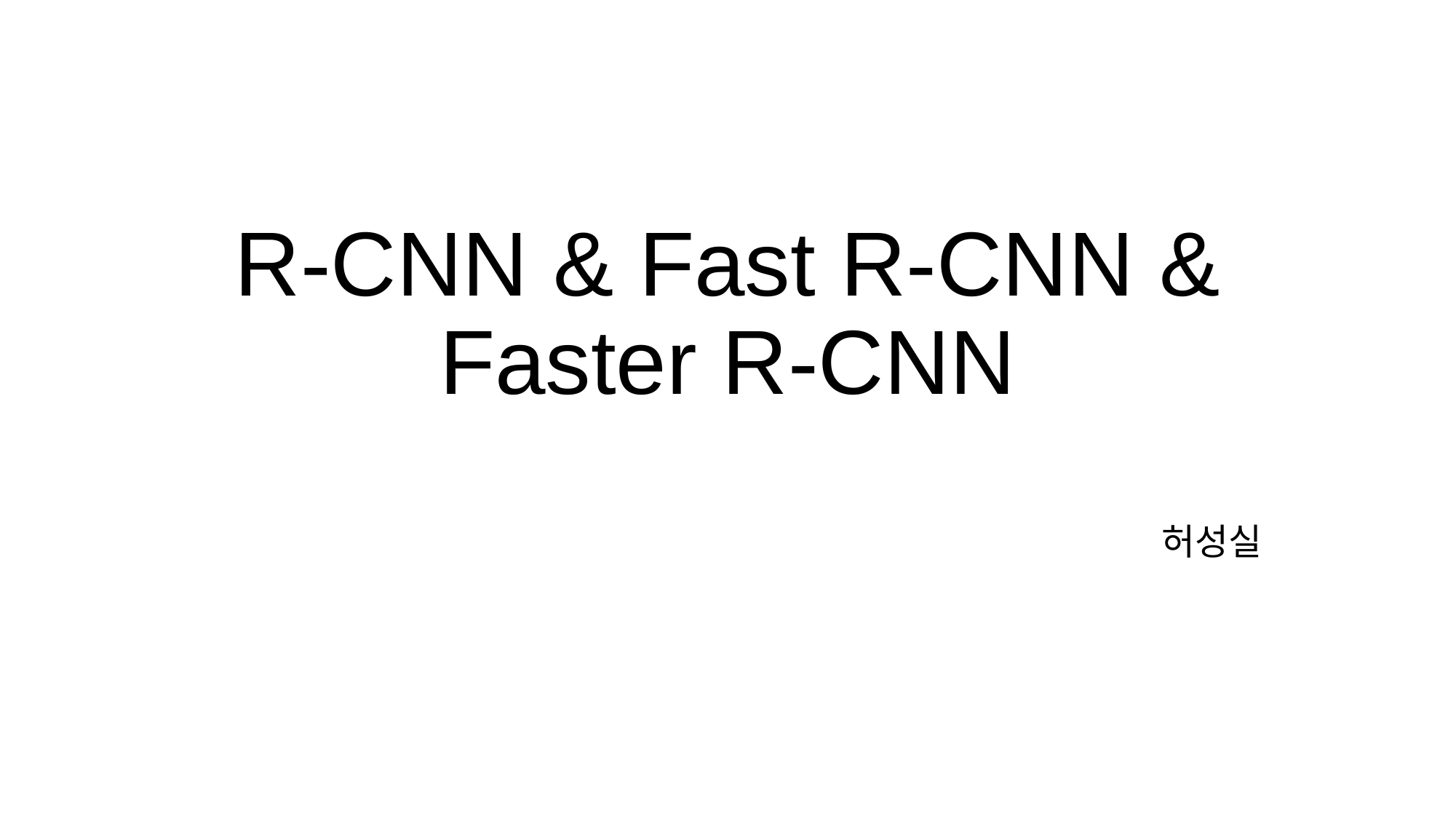

# R-CNN & Fast R-CNN & Faster R-CNN
허성실